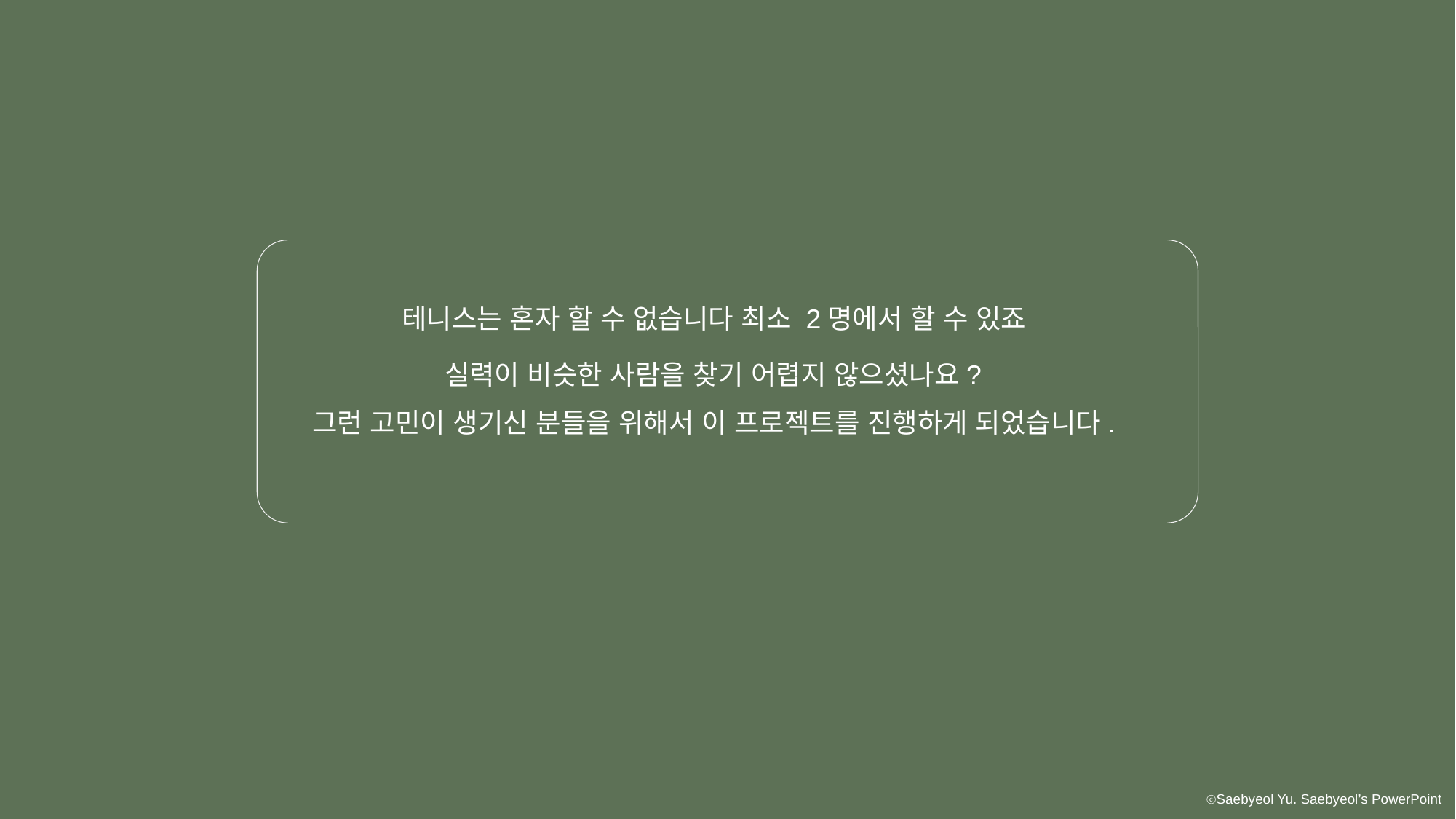

테니스는 혼자 할 수 없습니다 최소 2명에서 할 수 있죠
실력이 비슷한 사람을 찾기 어렵지 않으셨나요?
그런 고민이 생기신 분들을 위해서 이 프로젝트를 진행하게 되었습니다.